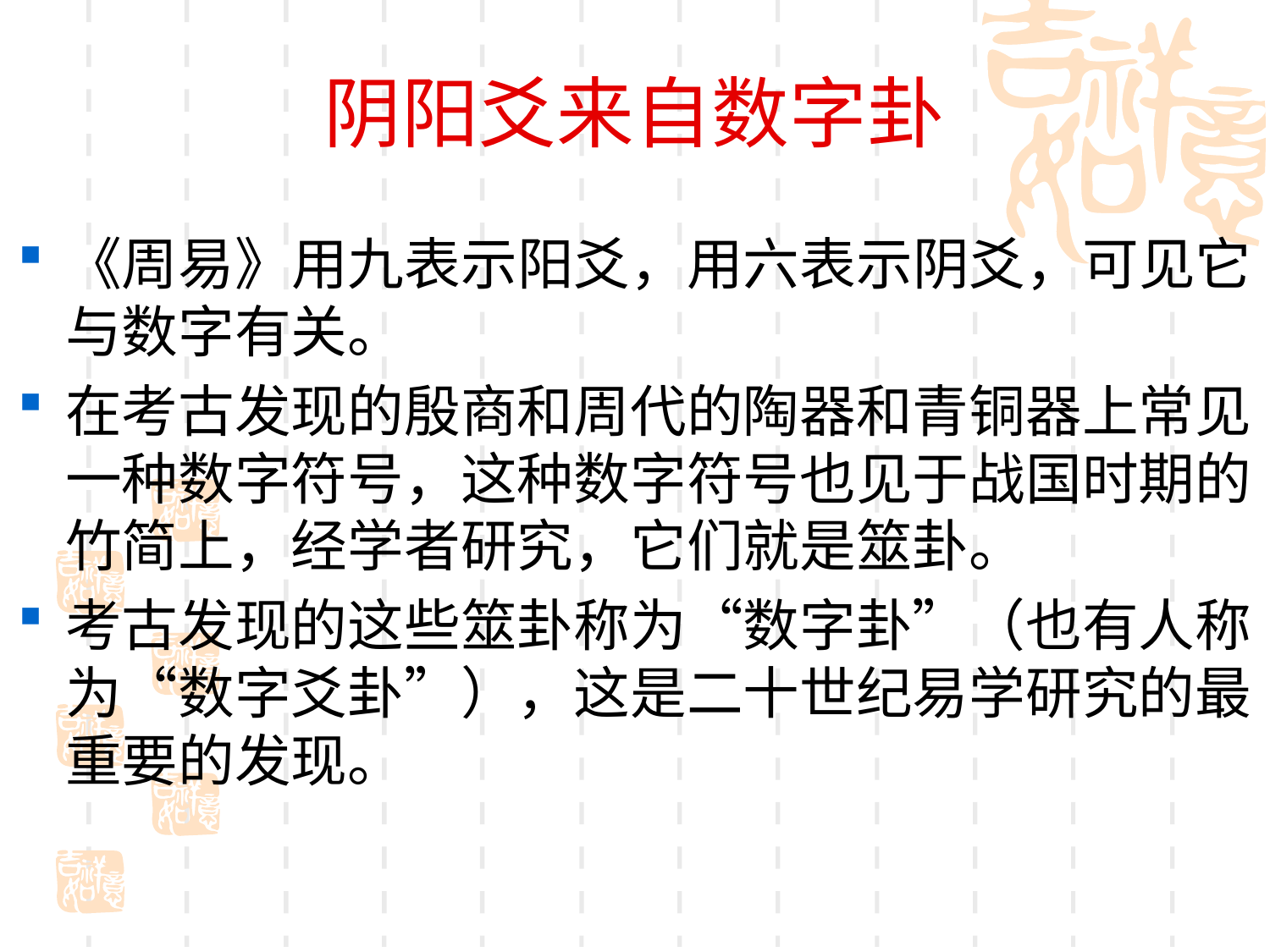

# 阴阳爻来自数字卦
《周易》用九表示阳爻，用六表示阴爻，可见它与数字有关。
在考古发现的殷商和周代的陶器和青铜器上常见一种数字符号，这种数字符号也见于战国时期的竹简上，经学者研究，它们就是筮卦。
考古发现的这些筮卦称为“数字卦”（也有人称为“数字爻卦”），这是二十世纪易学研究的最重要的发现。